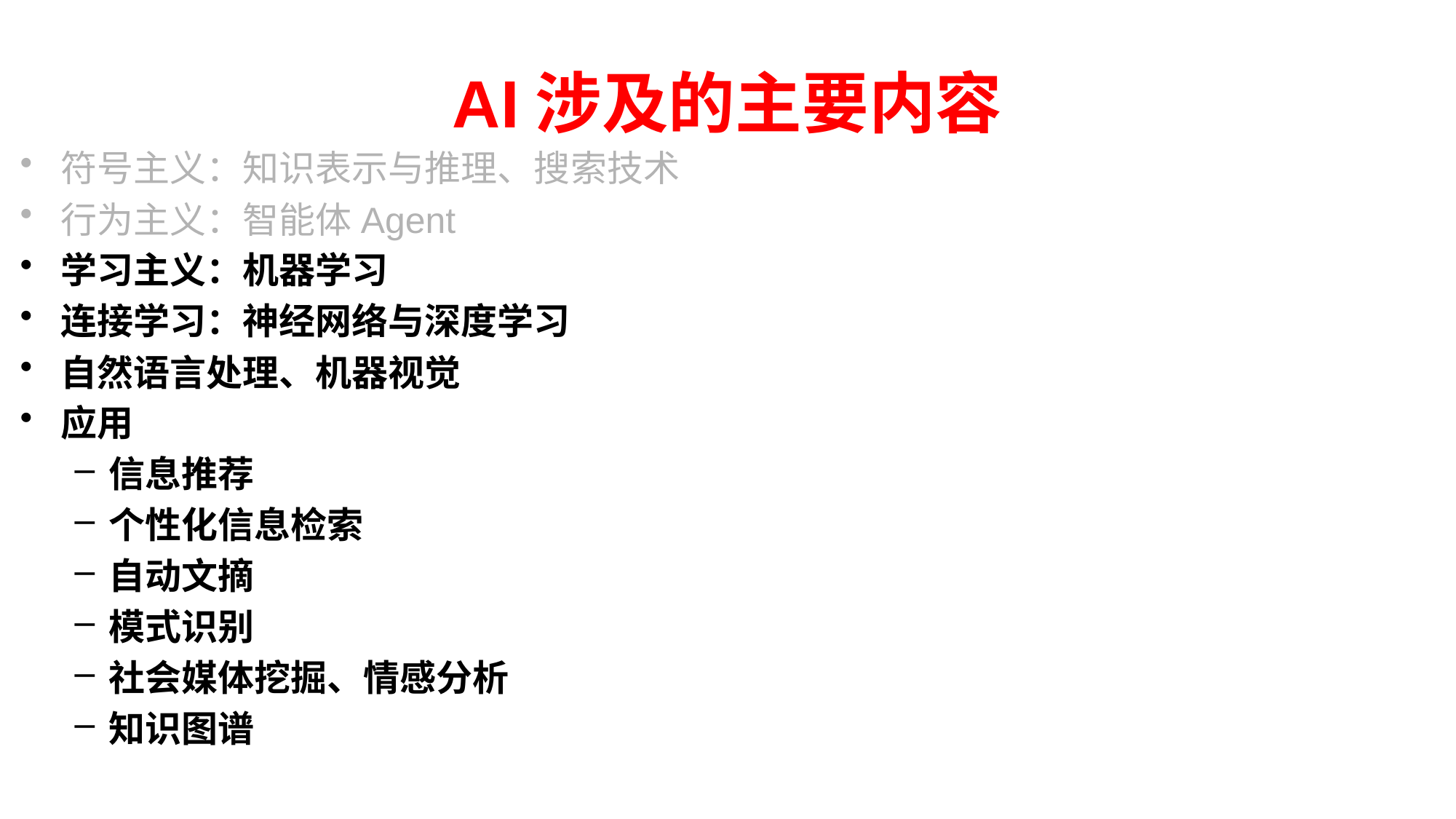

# AI涉及的主要内容
符号主义：知识表示与推理、搜索技术
行为主义：智能体Agent
学习主义：机器学习
连接学习：神经网络与深度学习
自然语言处理、机器视觉
应用
信息推荐
个性化信息检索
自动文摘
模式识别
社会媒体挖掘、情感分析
知识图谱